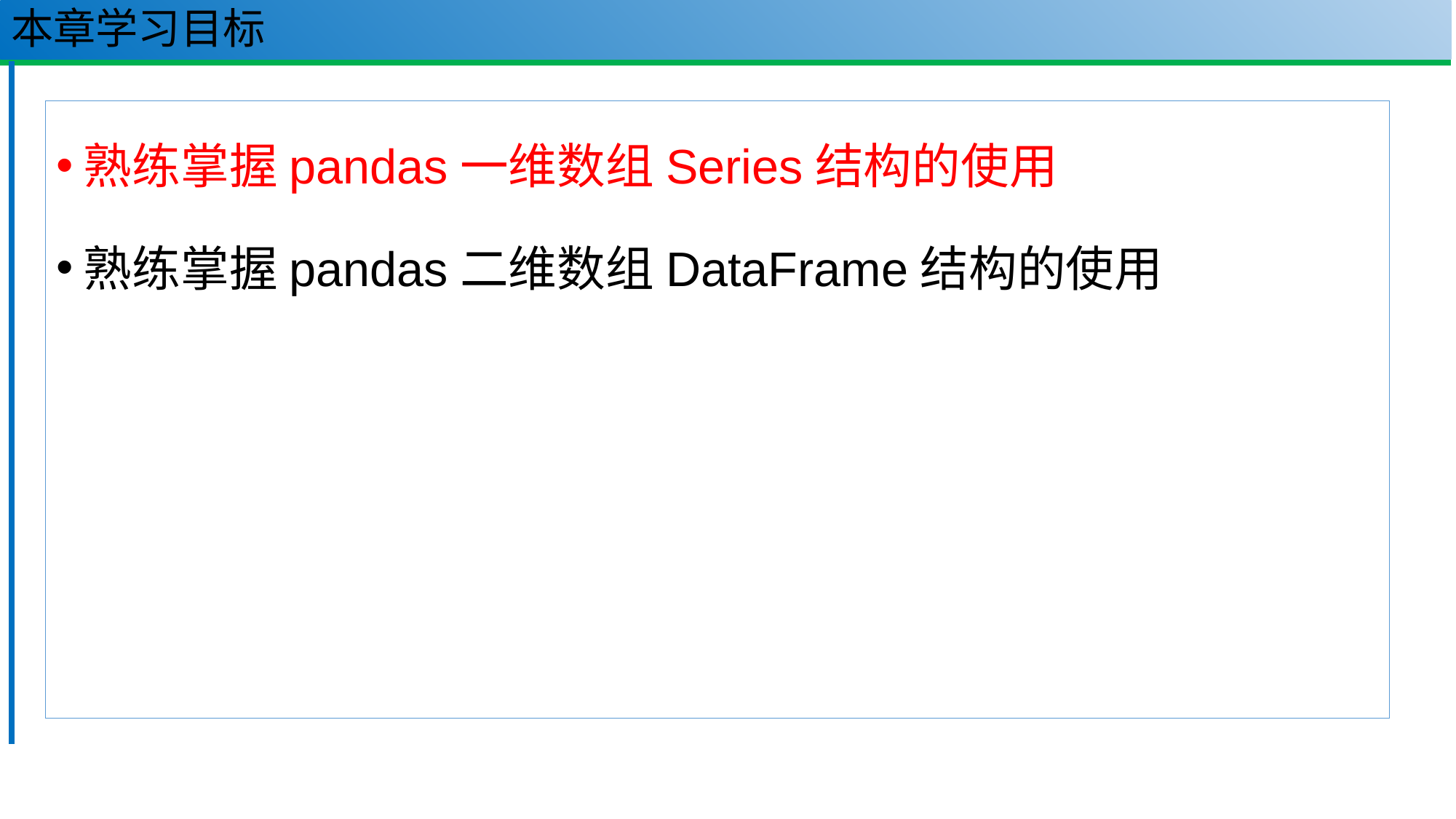

# 本章学习目标
熟练掌握pandas一维数组Series结构的使用
熟练掌握pandas二维数组DataFrame结构的使用